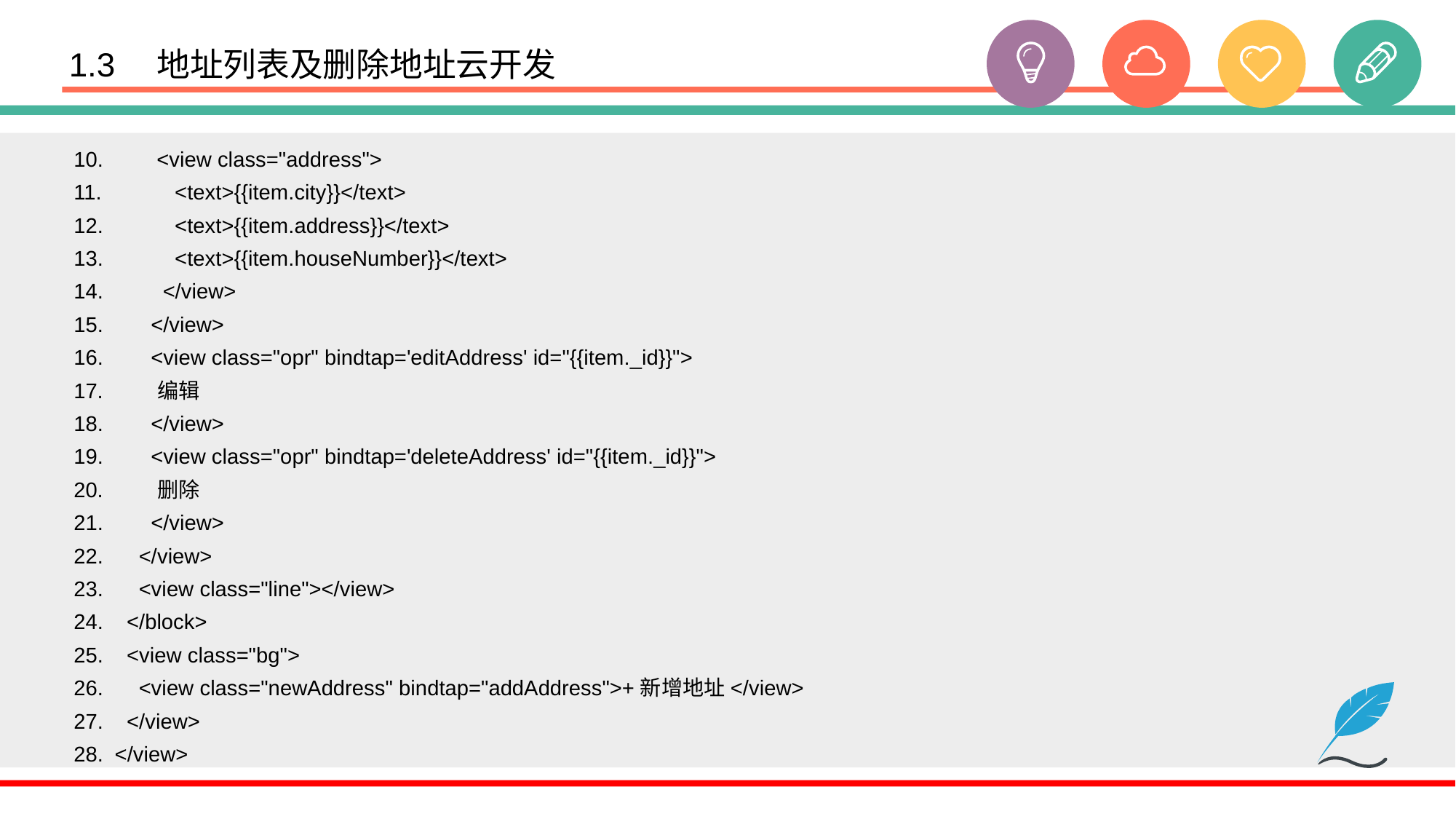

# 1.3　地址列表及删除地址云开发
       <view class="address">
          <text>{{item.city}}</text>
          <text>{{item.address}}</text>
          <text>{{item.houseNumber}}</text>
        </view>
      </view>
      <view class="opr" bindtap='editAddress' id="{{item._id}}">
        编辑
      </view>
      <view class="opr" bindtap='deleteAddress' id="{{item._id}}">
        删除
      </view>
    </view>
    <view class="line"></view>
  </block>
  <view class="bg">
    <view class="newAddress" bindtap="addAddress">+新增地址</view>
  </view>
</view>